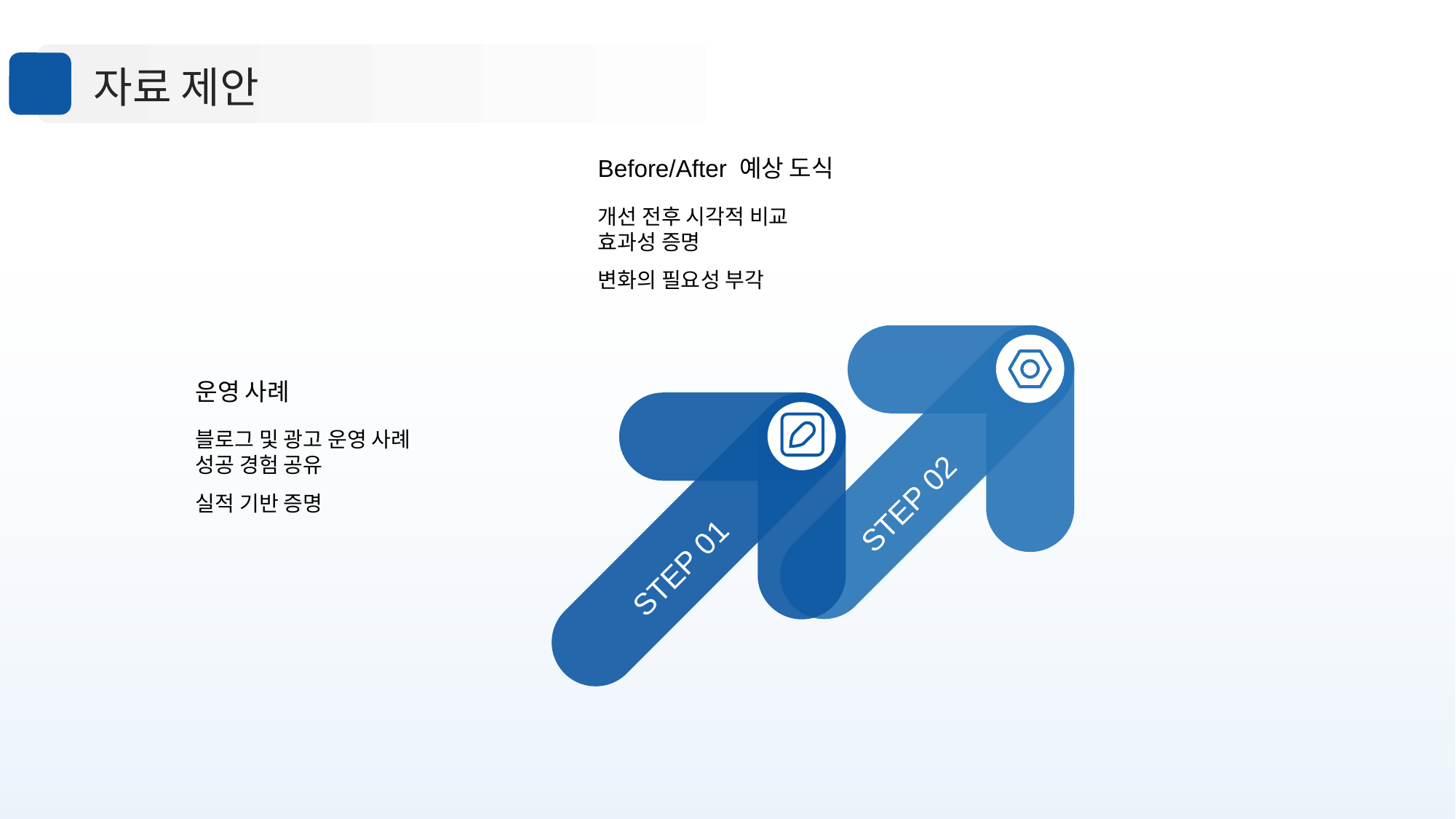

자료 제안
Before/After 예상 도식
개선 전후 시각적 비교
효과성 증명
변화의 필요성 부각

운영 사례

블로그 및 광고 운영 사례
성공 경험 공유
실적 기반 증명

STEP 02

STEP 01